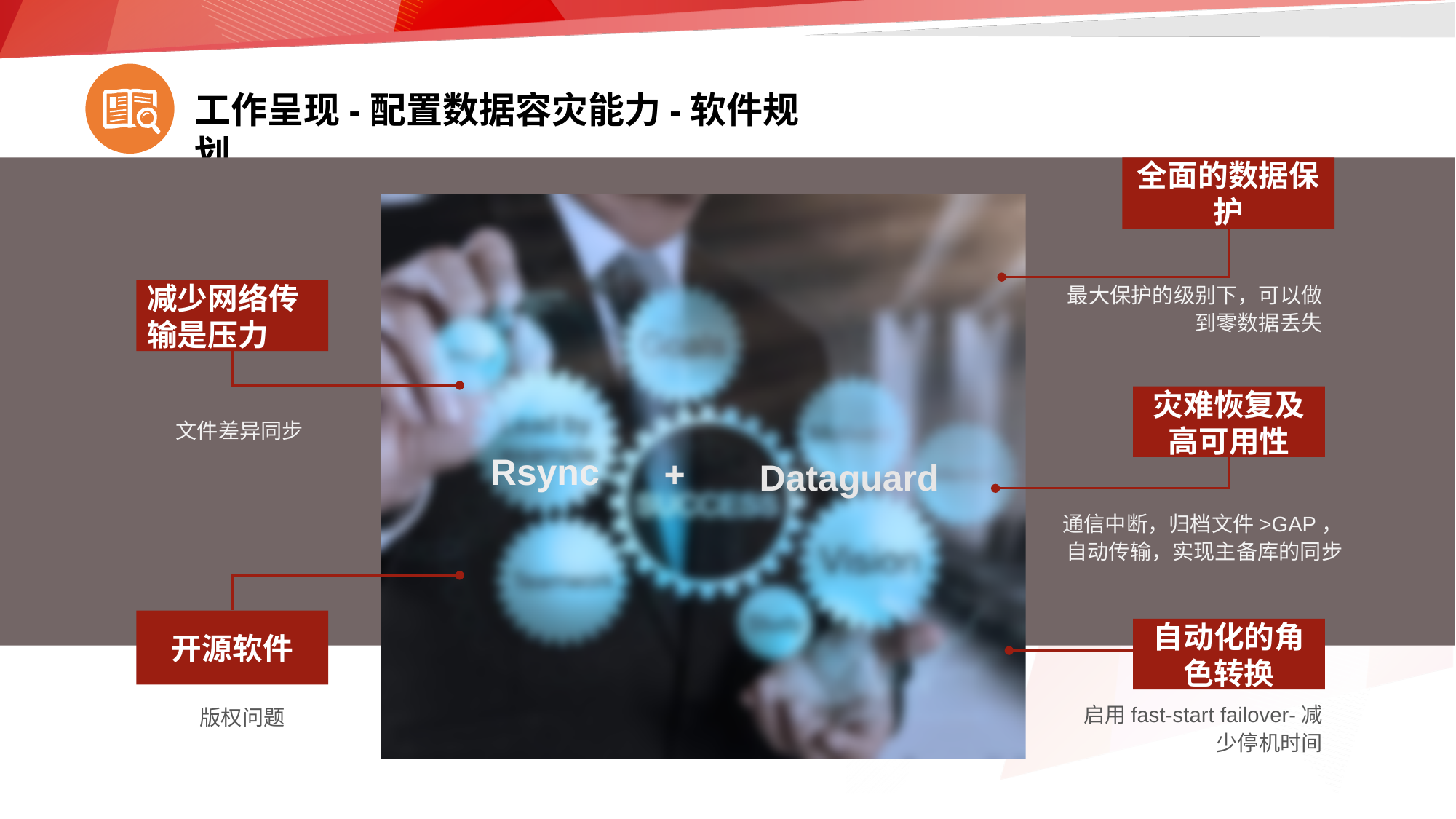

工作呈现-配置数据容灾能力-软件规划

全面的数据保护

问题背景
最大保护的级别下，可以做到零数据丢失
减少网络传输是压力

灾难恢复及高可用性
文件差异同步
Rsync
+
Dataguard

通信中断，归档文件>GAP，自动传输，实现主备库的同步

开源软件
自动化的角色转换

启用fast-start failover-减少停机时间
版权问题